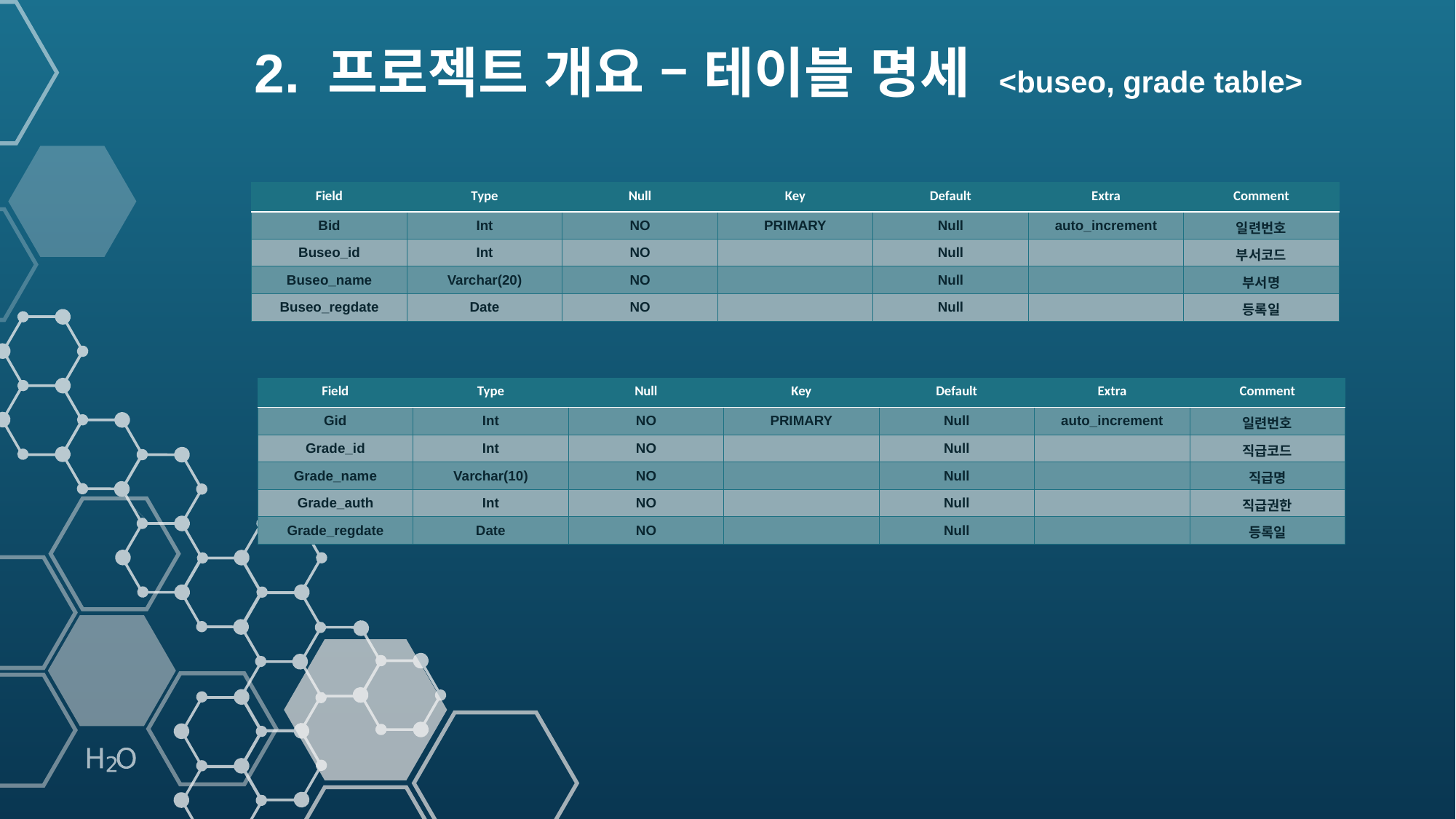

2. 프로젝트 개요 – 테이블 명세 <buseo, grade table>
| Field | Type | Null | Key | Default | Extra | Comment |
| --- | --- | --- | --- | --- | --- | --- |
| Bid | Int | NO | PRIMARY | Null | auto\_increment | 일련번호 |
| Buseo\_id | Int | NO |  | Null |  | 부서코드 |
| Buseo\_name | Varchar(20) | NO |  | Null |  | 부서명 |
| Buseo\_regdate | Date | NO |  | Null |  | 등록일 |
| Field | Type | Null | Key | Default | Extra | Comment |
| --- | --- | --- | --- | --- | --- | --- |
| Gid | Int | NO | PRIMARY | Null | auto\_increment | 일련번호 |
| Grade\_id | Int | NO |  | Null |  | 직급코드 |
| Grade\_name | Varchar(10) | NO |  | Null |  | 직급명 |
| Grade\_auth | Int | NO |  | Null |  | 직급권한 |
| Grade\_regdate | Date | NO |  | Null |  | 등록일 |